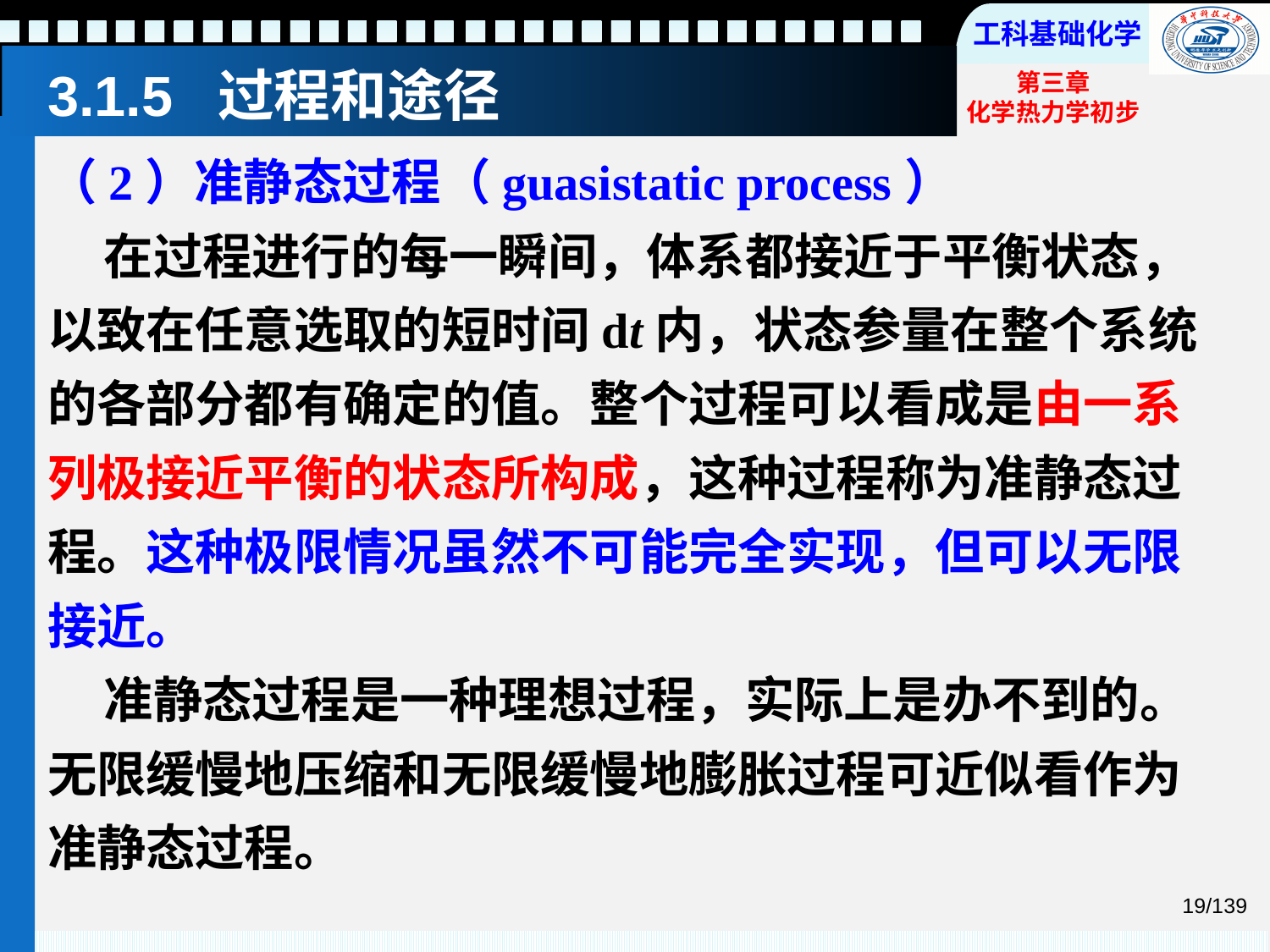

# 3.1.5  过程和途径
（2）准静态过程（guasistatic process）
    在过程进行的每一瞬间，体系都接近于平衡状态，以致在任意选取的短时间dt内，状态参量在整个系统的各部分都有确定的值。整个过程可以看成是由一系列极接近平衡的状态所构成，这种过程称为准静态过程。这种极限情况虽然不可能完全实现，但可以无限接近。
    准静态过程是一种理想过程，实际上是办不到的。无限缓慢地压缩和无限缓慢地膨胀过程可近似看作为准静态过程。